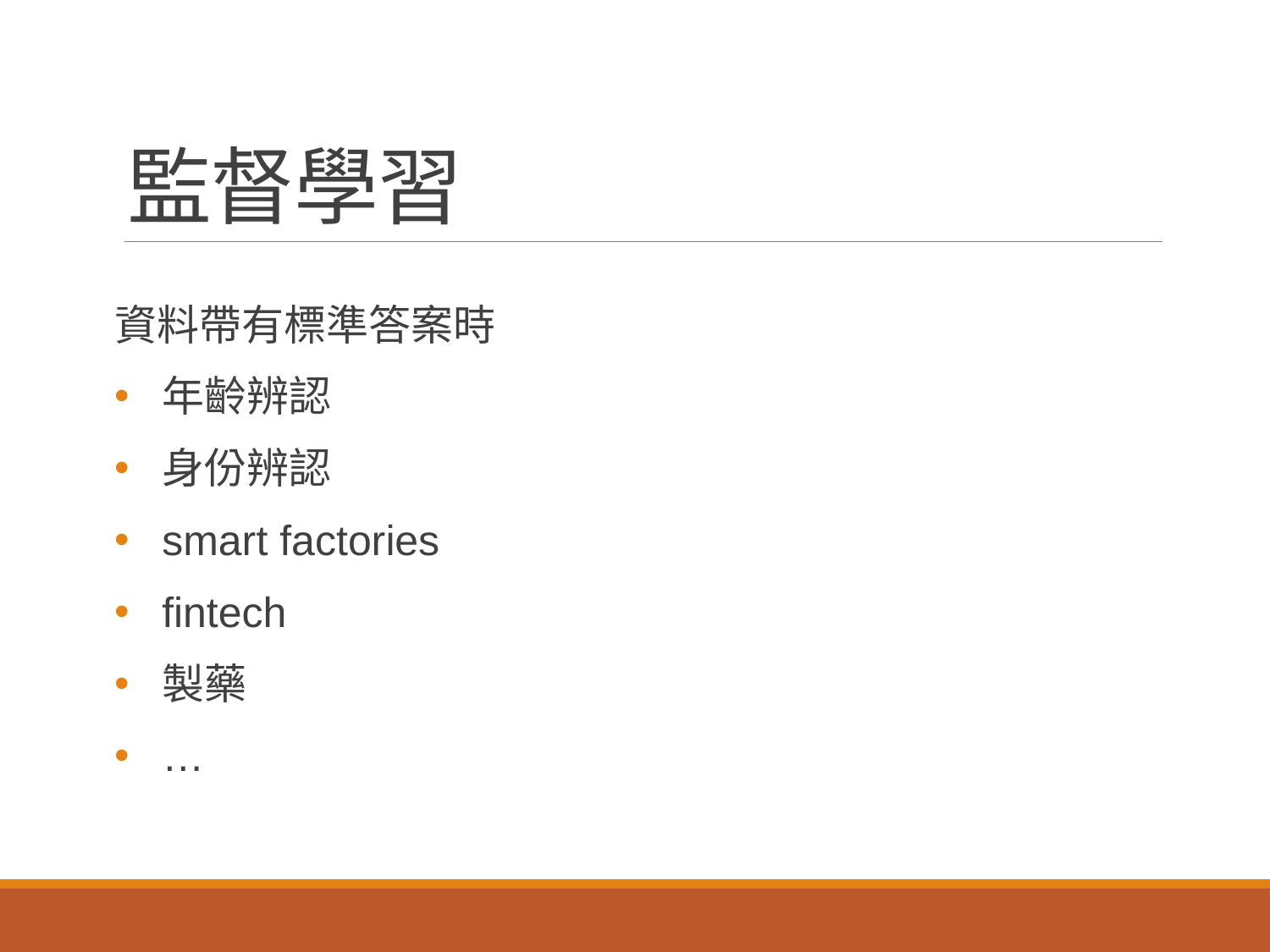

# 監督學習
資料帶有標準答案時
年齡辨認
身份辨認
smart factories
fintech
製藥
…